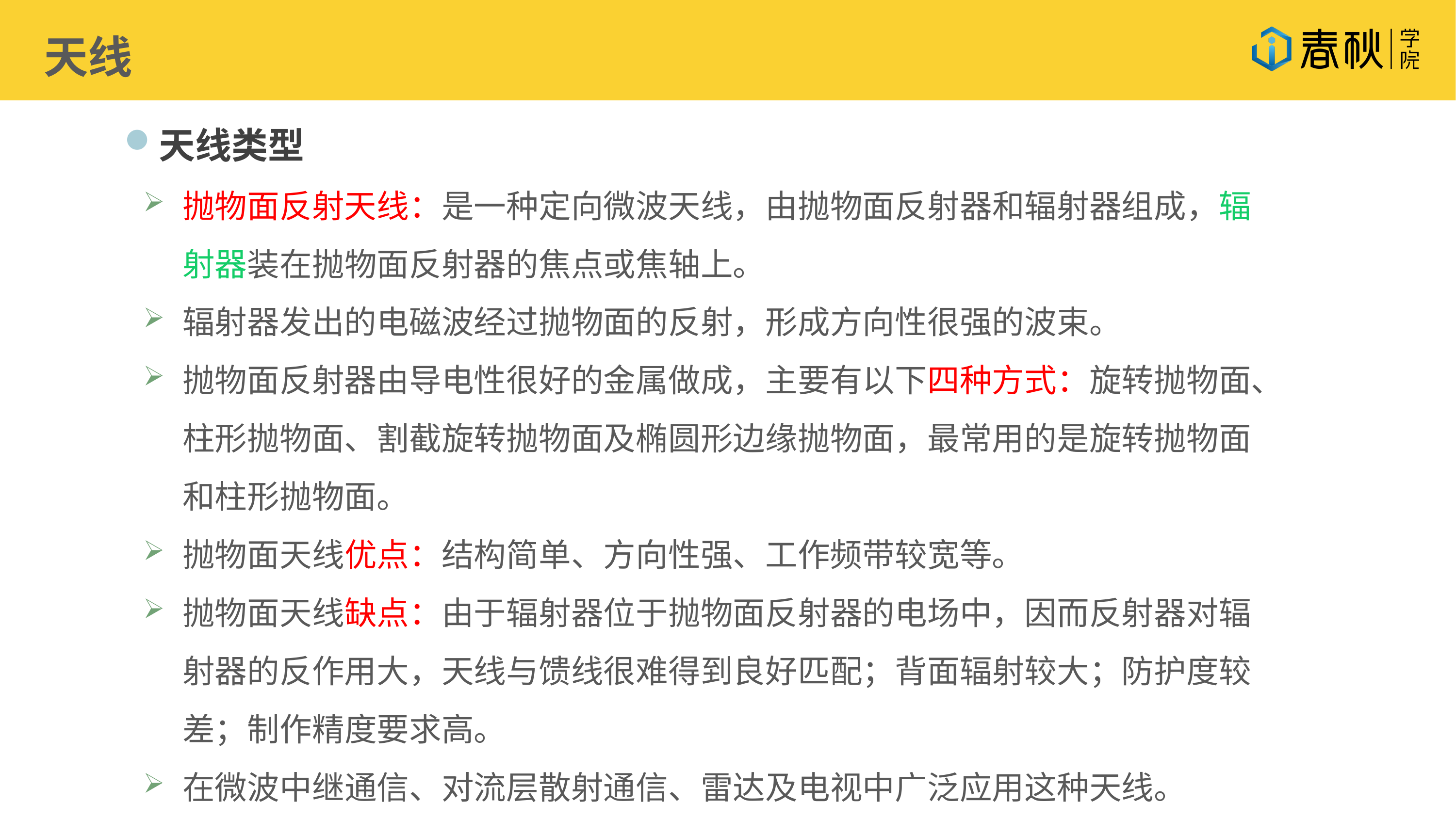

天线
天线类型
抛物面反射天线：是一种定向微波天线，由抛物面反射器和辐射器组成，辐射器装在抛物面反射器的焦点或焦轴上。
辐射器发出的电磁波经过抛物面的反射，形成方向性很强的波束。
抛物面反射器由导电性很好的金属做成，主要有以下四种方式：旋转抛物面、柱形抛物面、割截旋转抛物面及椭圆形边缘抛物面，最常用的是旋转抛物面和柱形抛物面。
抛物面天线优点：结构简单、方向性强、工作频带较宽等。
抛物面天线缺点：由于辐射器位于抛物面反射器的电场中，因而反射器对辐射器的反作用大，天线与馈线很难得到良好匹配；背面辐射较大；防护度较差；制作精度要求高。
在微波中继通信、对流层散射通信、雷达及电视中广泛应用这种天线。